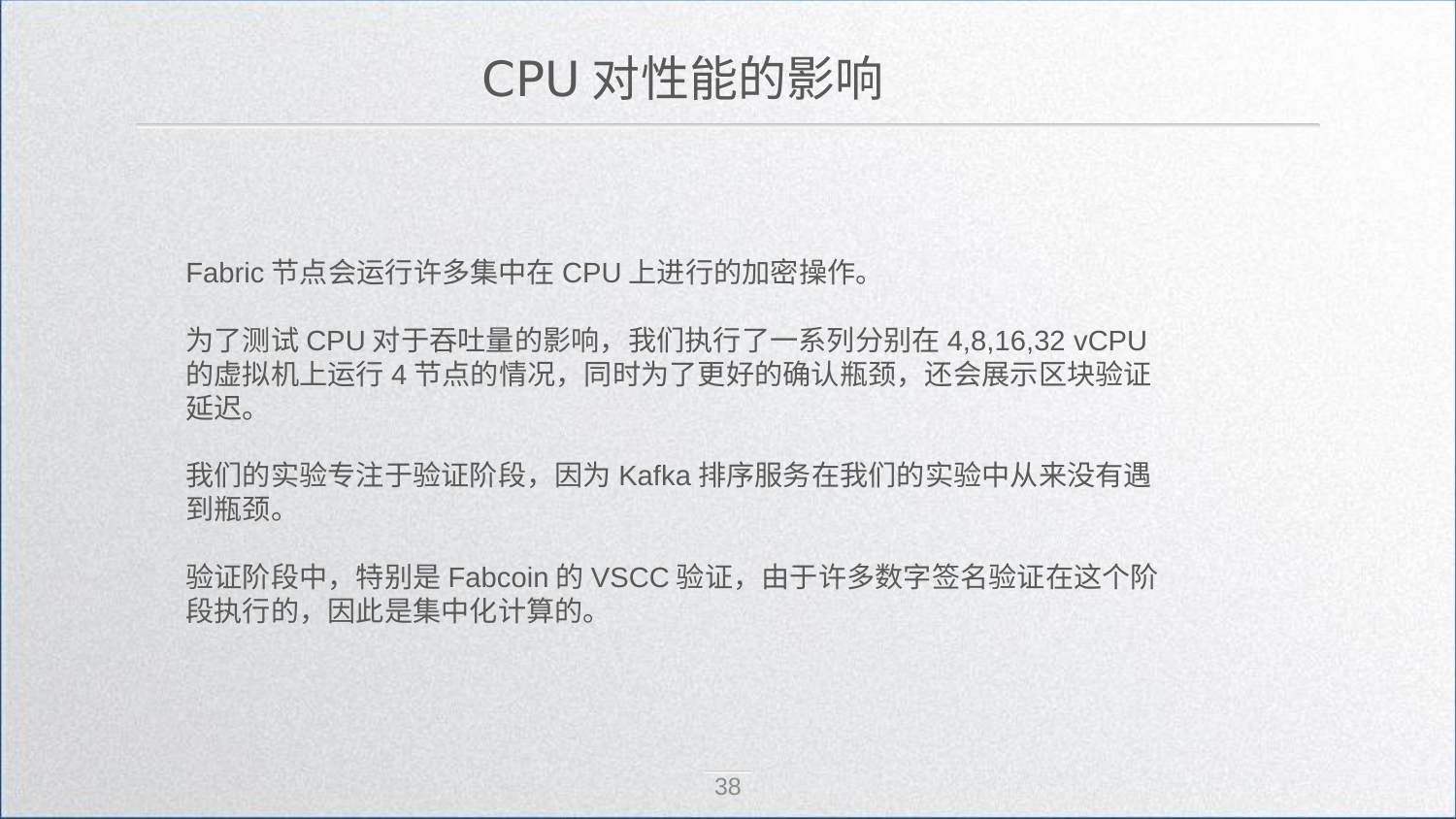

CPU对性能的影响
Fabric节点会运行许多集中在CPU上进行的加密操作。

为了测试CPU对于吞吐量的影响，我们执行了一系列分别在4,8,16,32 vCPU的虚拟机上运行4节点的情况，同时为了更好的确认瓶颈，还会展示区块验证延迟。

我们的实验专注于验证阶段，因为Kafka排序服务在我们的实验中从来没有遇到瓶颈。

验证阶段中，特别是Fabcoin的VSCC验证，由于许多数字签名验证在这个阶段执行的，因此是集中化计算的。

38